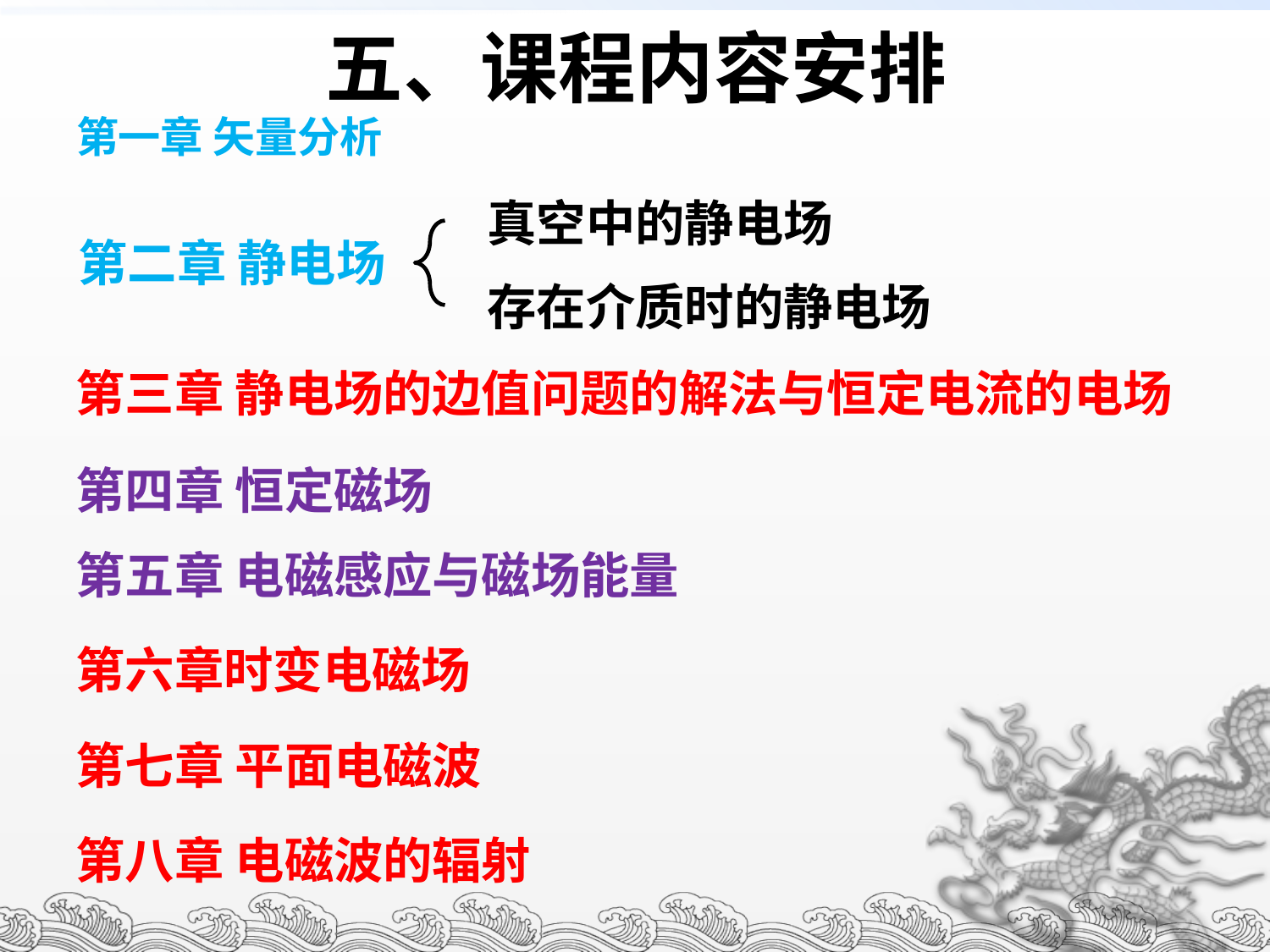

# 五、课程内容安排
第一章 矢量分析
真空中的静电场
存在介质时的静电场

第二章 静电场
第三章 静电场的边值问题的解法与恒定电流的电场
第四章 恒定磁场
第五章 电磁感应与磁场能量
第六章时变电磁场
第七章 平面电磁波
第八章 电磁波的辐射